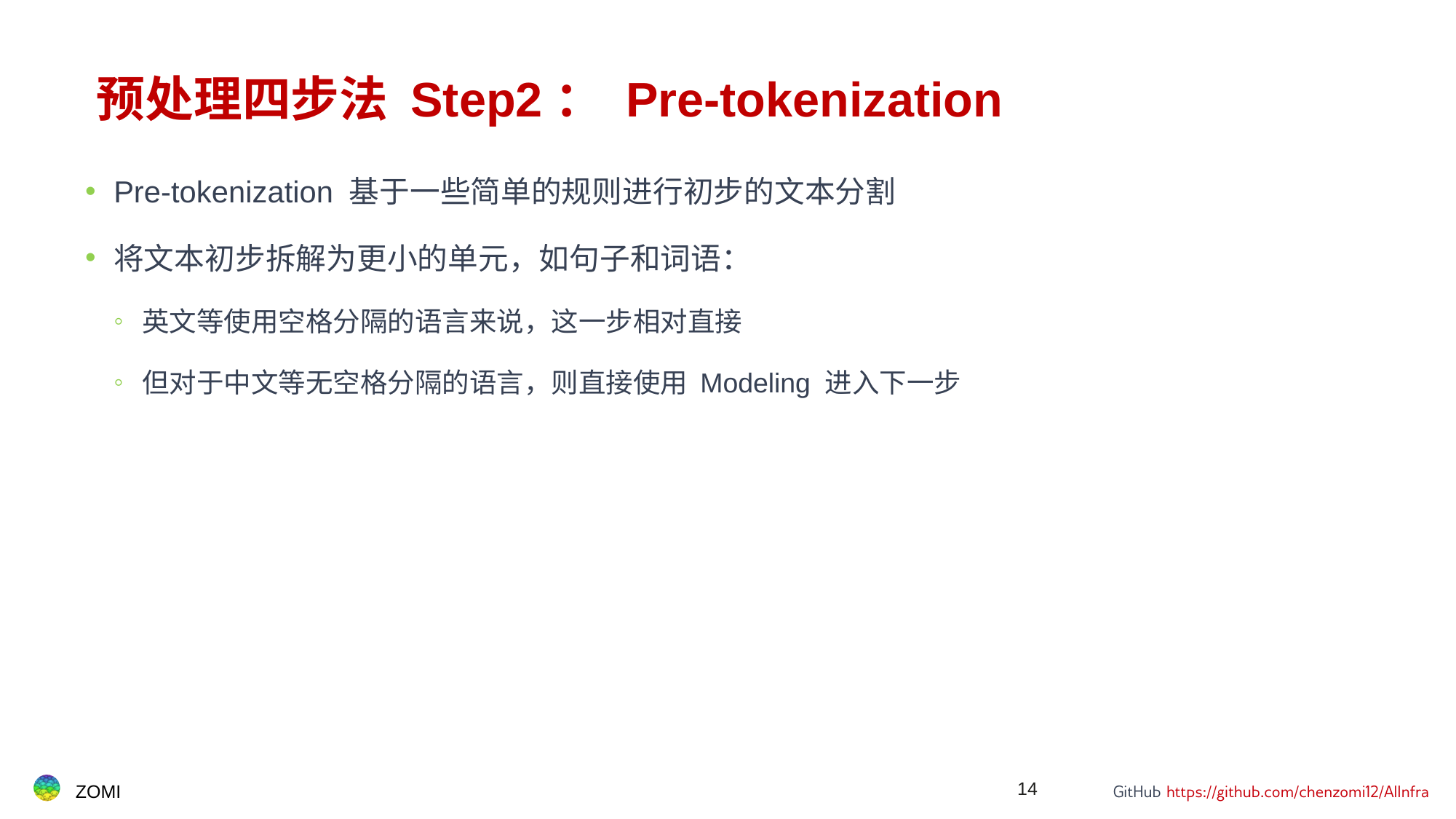

# ​​预处理四步法 Step2： Pre-tokenization
Pre-tokenization 基于一些简单的规则进行初步的文本分割
将文本初步拆解为更小的单元，如句子和词语：
英文等使用空格分隔的语言来说，这一步相对直接
但对于中文等无空格分隔的语言，则直接使用 Modeling 进入下一步